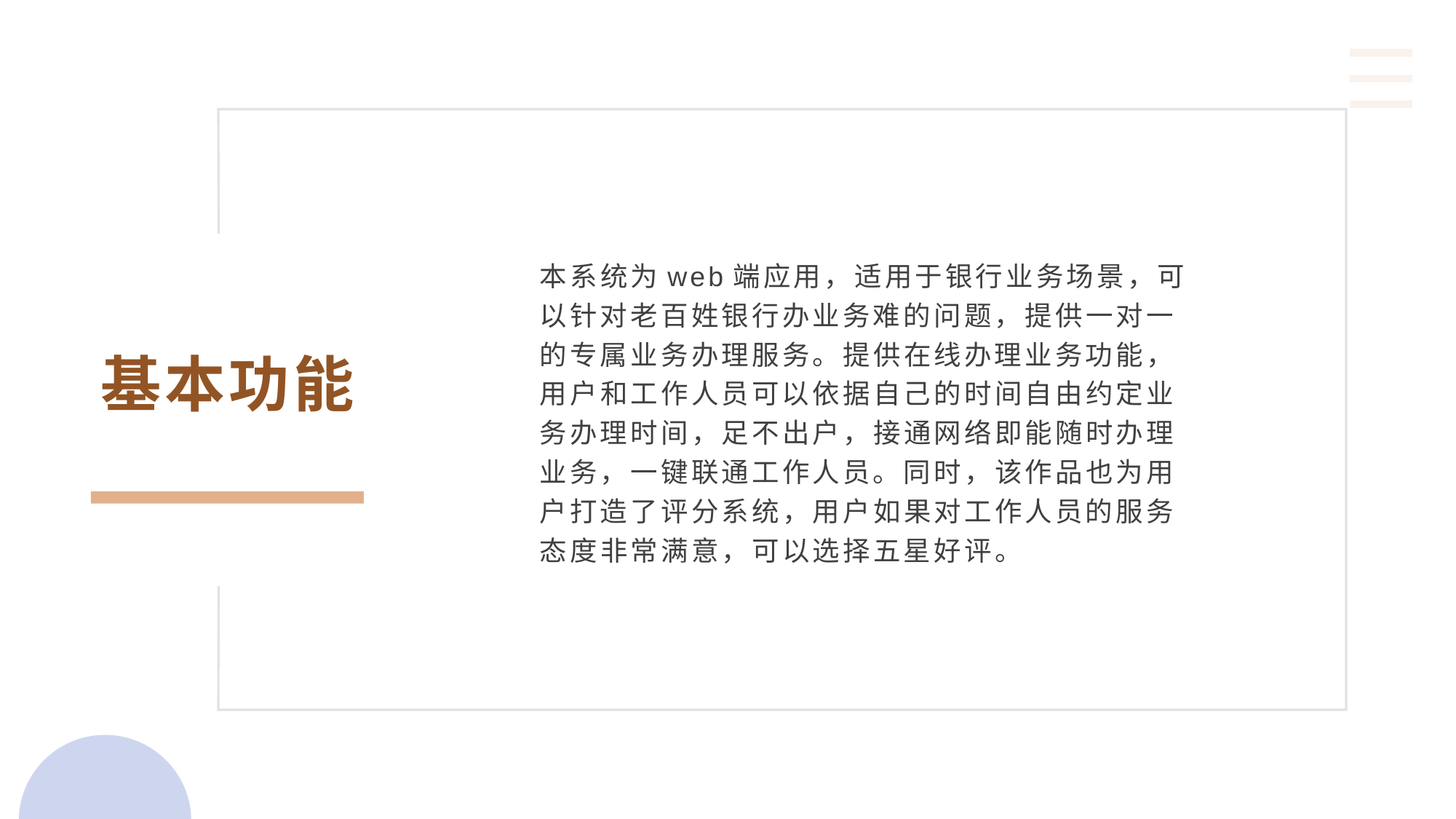

本系统为web端应用，适用于银行业务场景，可以针对老百姓银行办业务难的问题，提供一对一的专属业务办理服务。提供在线办理业务功能，用户和工作人员可以依据自己的时间自由约定业务办理时间，足不出户，接通网络即能随时办理业务，一键联通工作人员。同时，该作品也为用户打造了评分系统，用户如果对工作人员的服务态度非常满意，可以选择五星好评。
基本功能